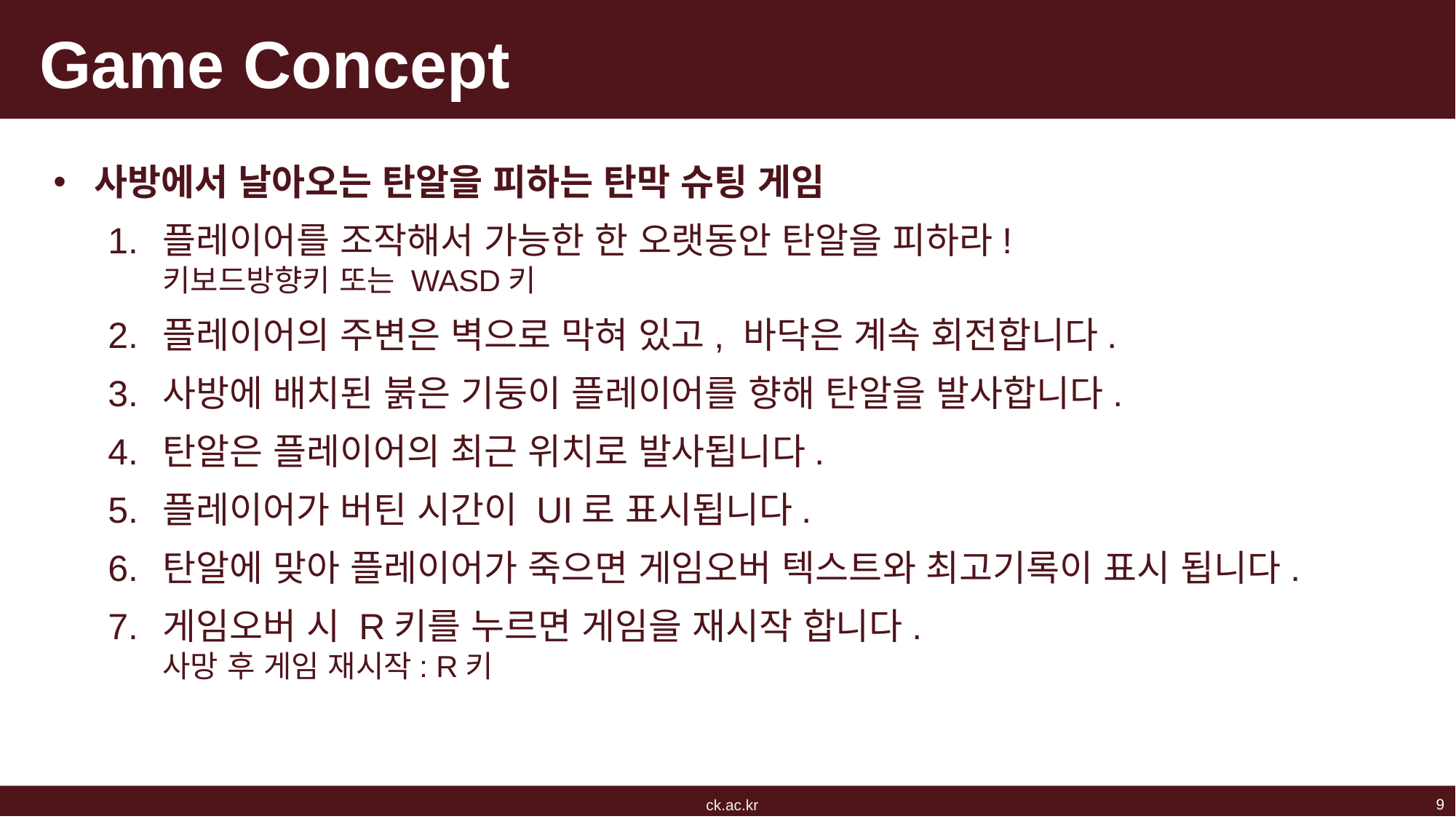

# Game Concept
사방에서 날아오는 탄알을 피하는 탄막 슈팅 게임

플레이어를 조작해서 가능한 한 오랫동안 탄알을 피하라!
키보드방향키 또는 WASD키

플레이어의 주변은 벽으로 막혀 있고, 바닥은 계속 회전합니다.

사방에 배치된 붉은 기둥이 플레이어를 향해 탄알을 발사합니다.

탄알은 플레이어의 최근 위치로 발사됩니다.

플레이어가 버틴 시간이 UI로 표시됩니다.

탄알에 맞아 플레이어가 죽으면 게임오버 텍스트와 최고기록이 표시 됩니다.

게임오버 시 R키를 누르면 게임을 재시작 합니다.
사망 후 게임 재시작: R키
9
ck.ac.kr